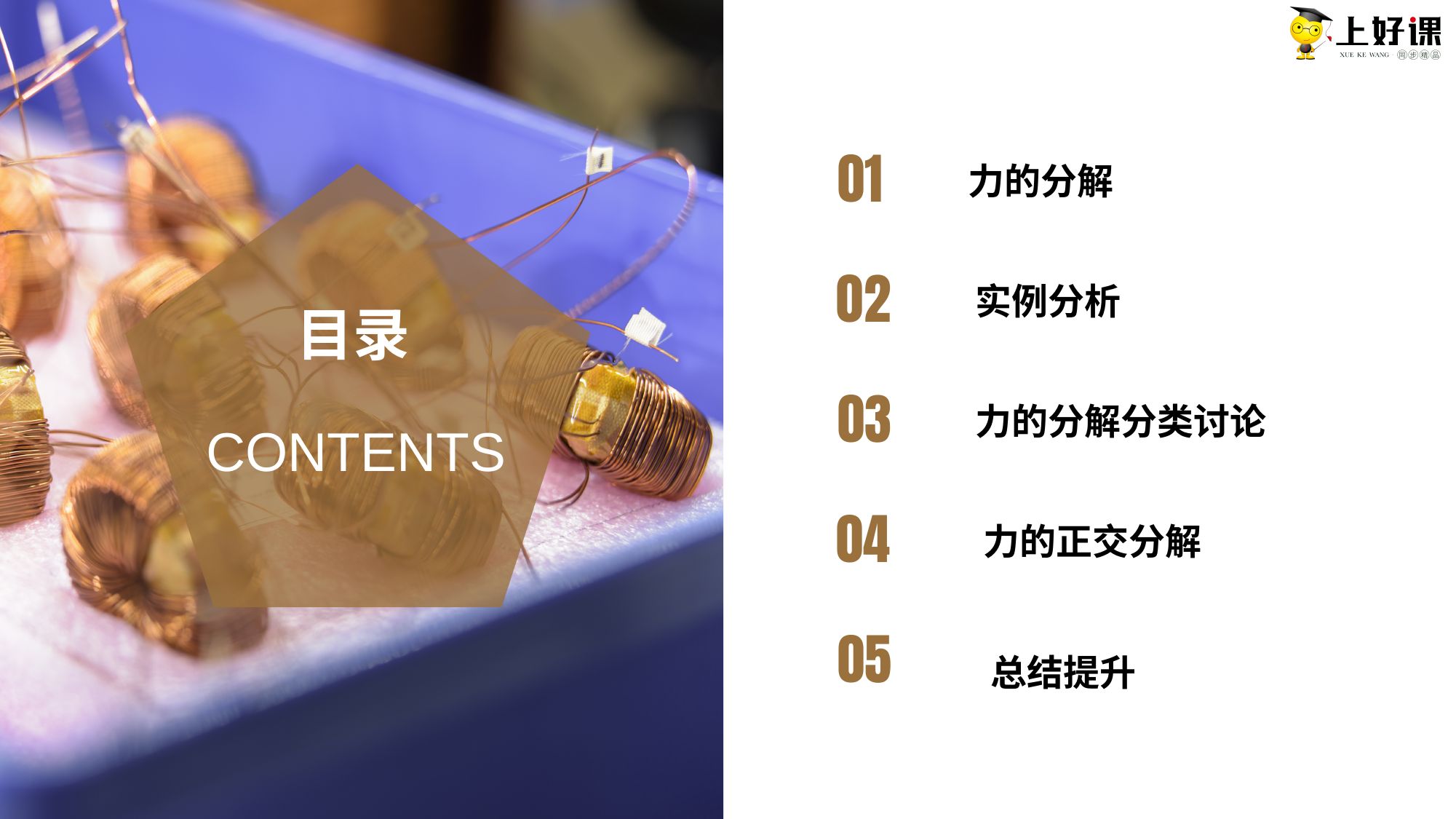

01
力的分解
02
实例分析
03
力的分解分类讨论
04
力的正交分解
05
总结提升